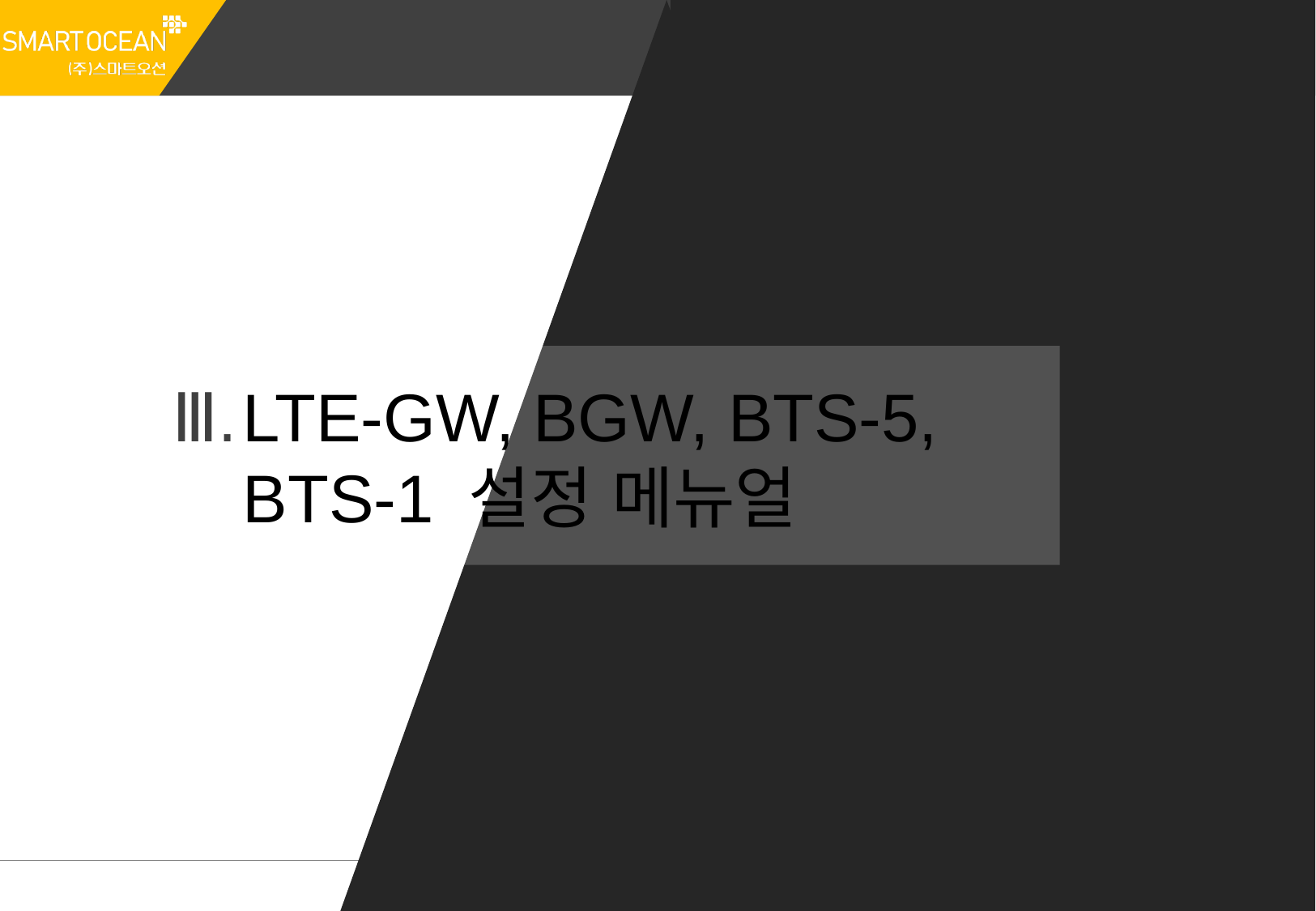

Ⅲ.
LTE-GW, BGW, BTS-5, BTS-1 설정 메뉴얼